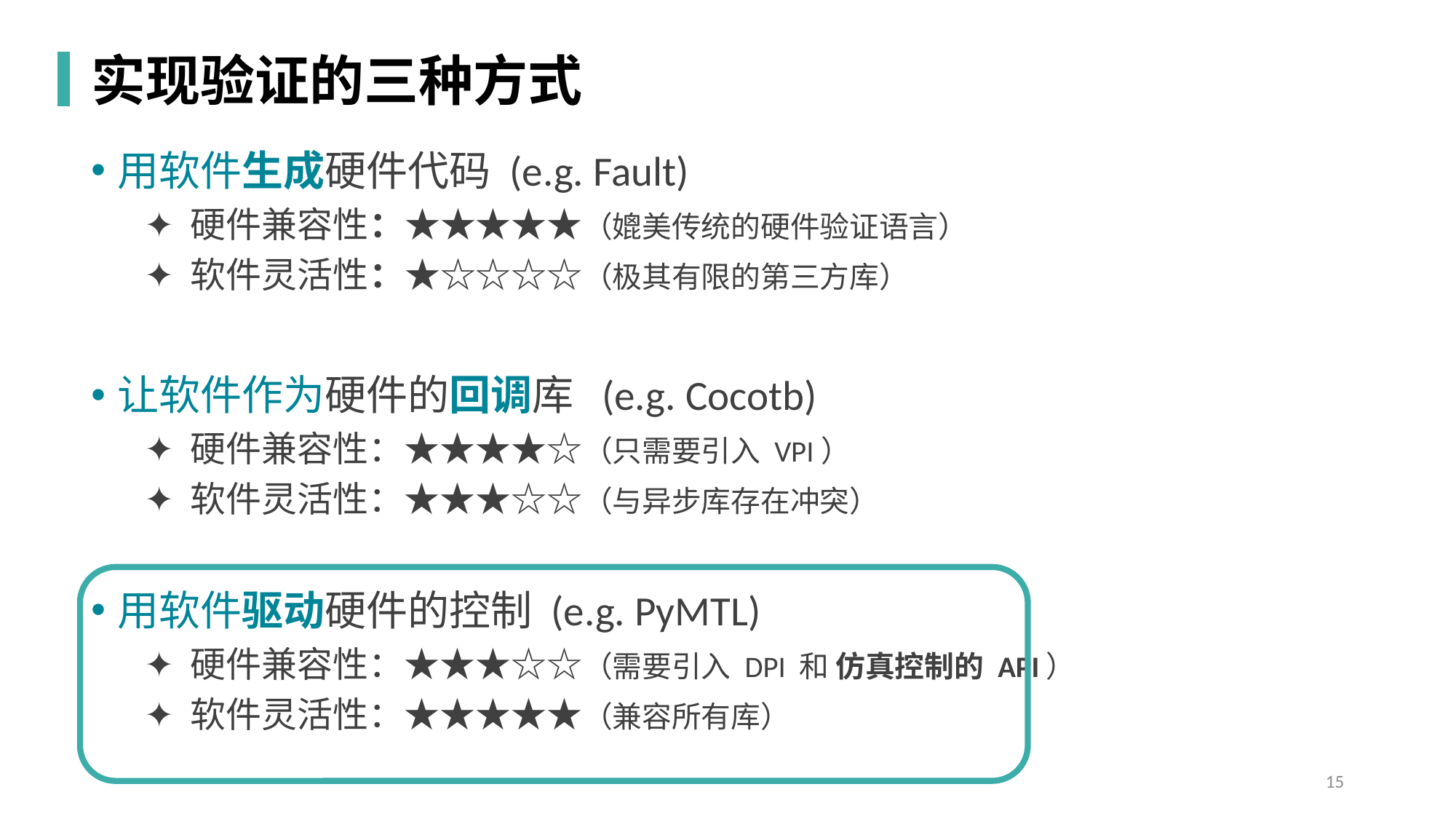

实现验证的三种方式
用软件生成硬件代码 (e.g. Fault)
✦ 硬件兼容性：★★★★★（媲美传统的硬件验证语言）
✦ 软件灵活性：★☆☆☆☆（极其有限的第三方库）

让软件作为硬件的回调库  (e.g. Cocotb)
✦ 硬件兼容性：★★★★☆（只需要引入 VPI）
✦ 软件灵活性：★★★☆☆（与异步库存在冲突）

用软件驱动硬件的控制 (e.g. PyMTL)
✦ 硬件兼容性：★★★☆☆（需要引入 DPI 和 仿真控制的 API）
✦ 软件灵活性：★★★★★（兼容所有库）

15